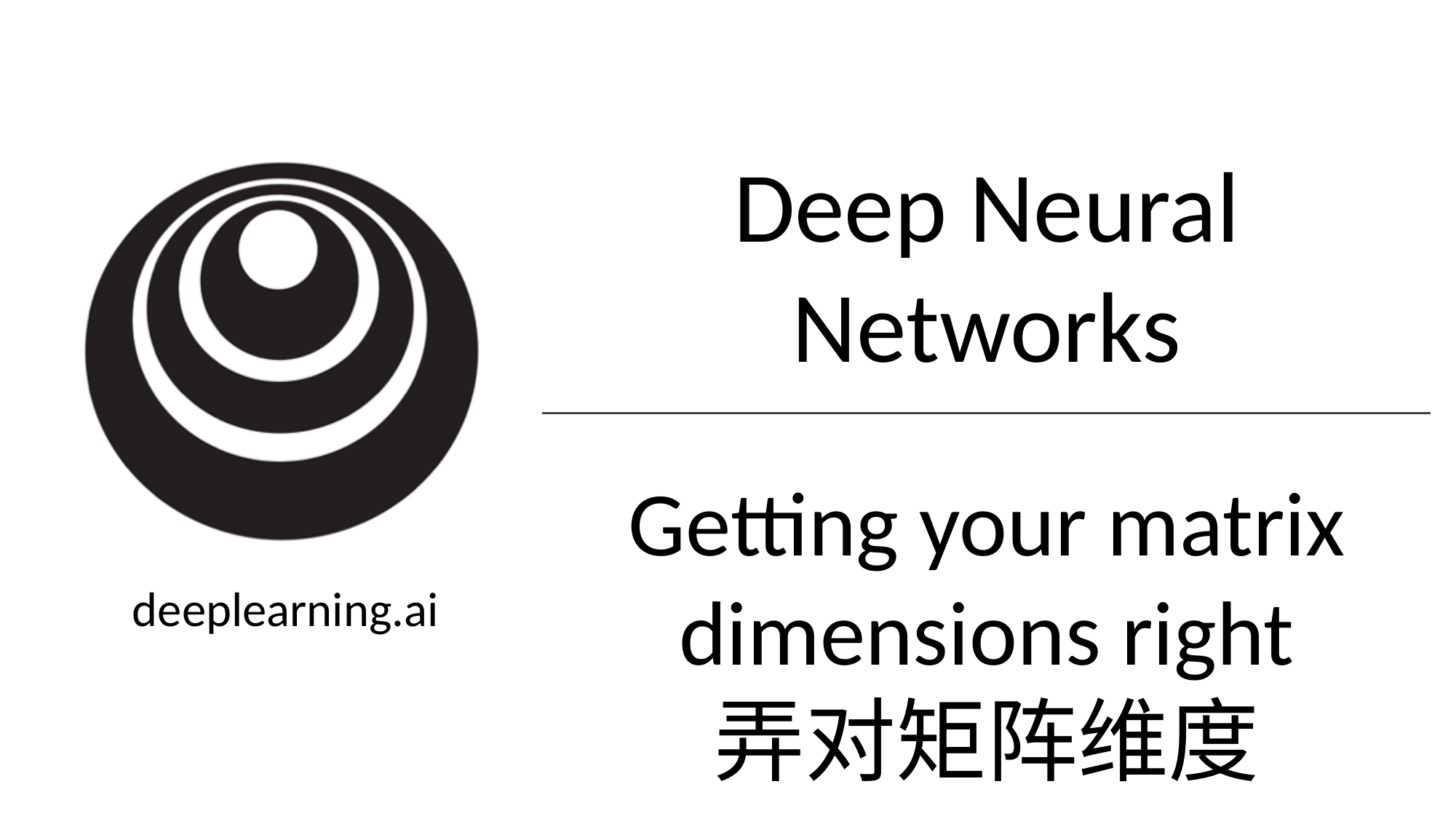

Deep Neural Networks
Getting your matrix
dimensions right
弄对矩阵维度